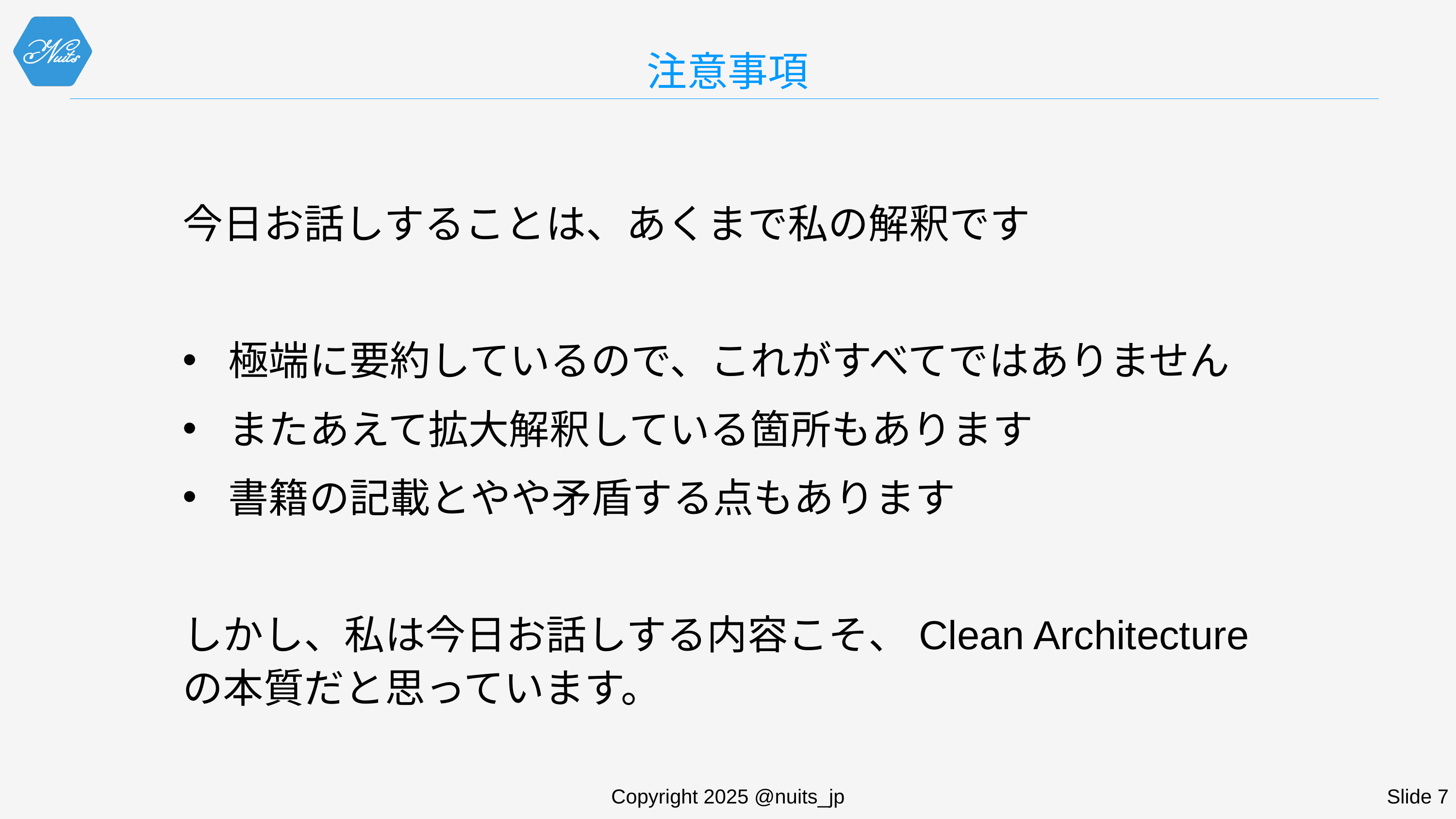

# 注意事項
今日お話しすることは、あくまで私の解釈です

極端に要約しているので、これがすべてではありません
またあえて拡大解釈している箇所もあります
書籍の記載とやや矛盾する点もあります

しかし、私は今日お話しする内容こそ、Clean Architectureの本質だと思っています。